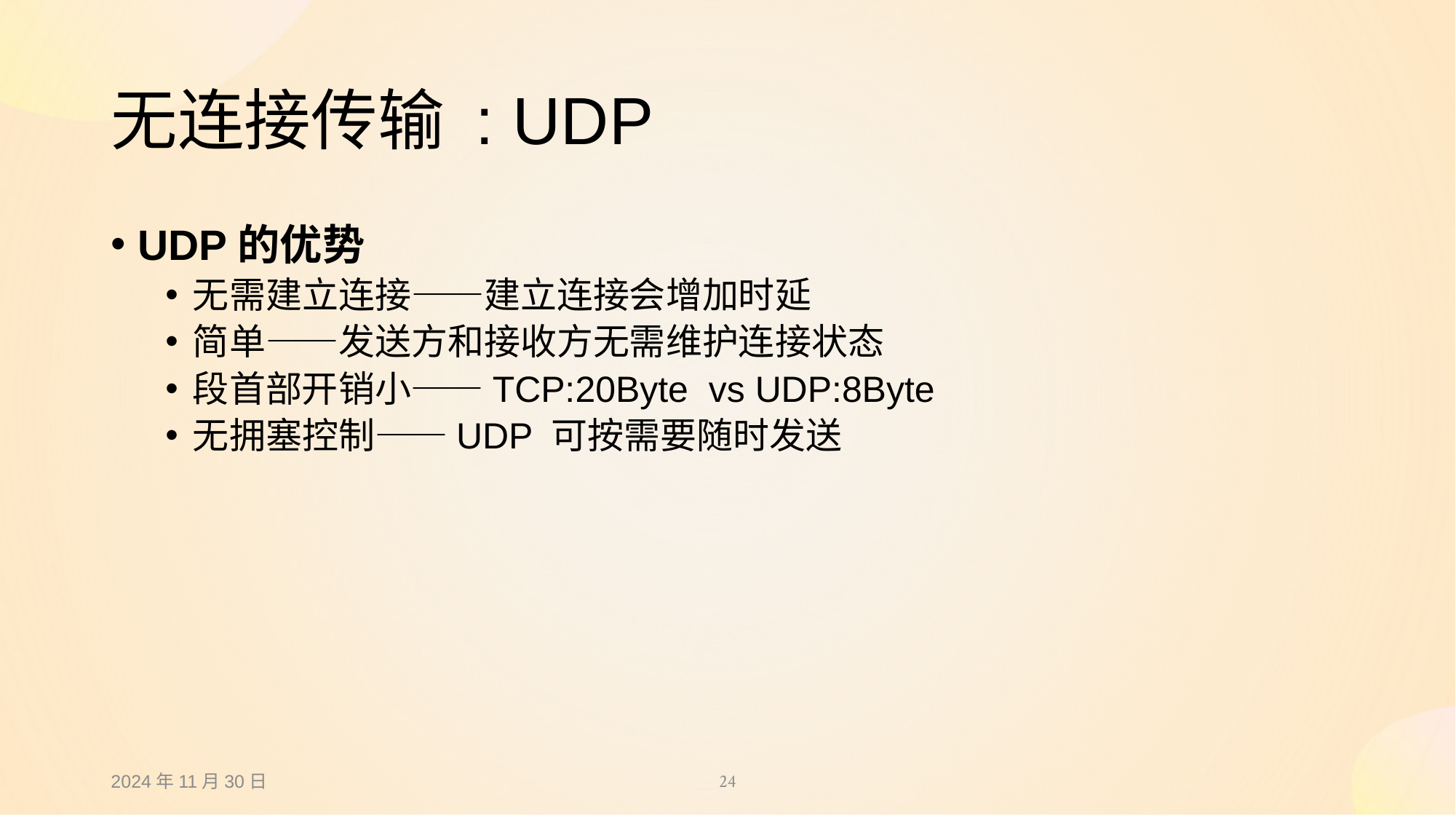

# 无连接传输 : UDP
UDP的优势
无需建立连接——建立连接会增加时延
简单——发送方和接收方无需维护连接状态
段首部开销小——TCP:20Byte  vs UDP:8Byte
无拥塞控制——UDP 可按需要随时发送
2024年11月30日
24